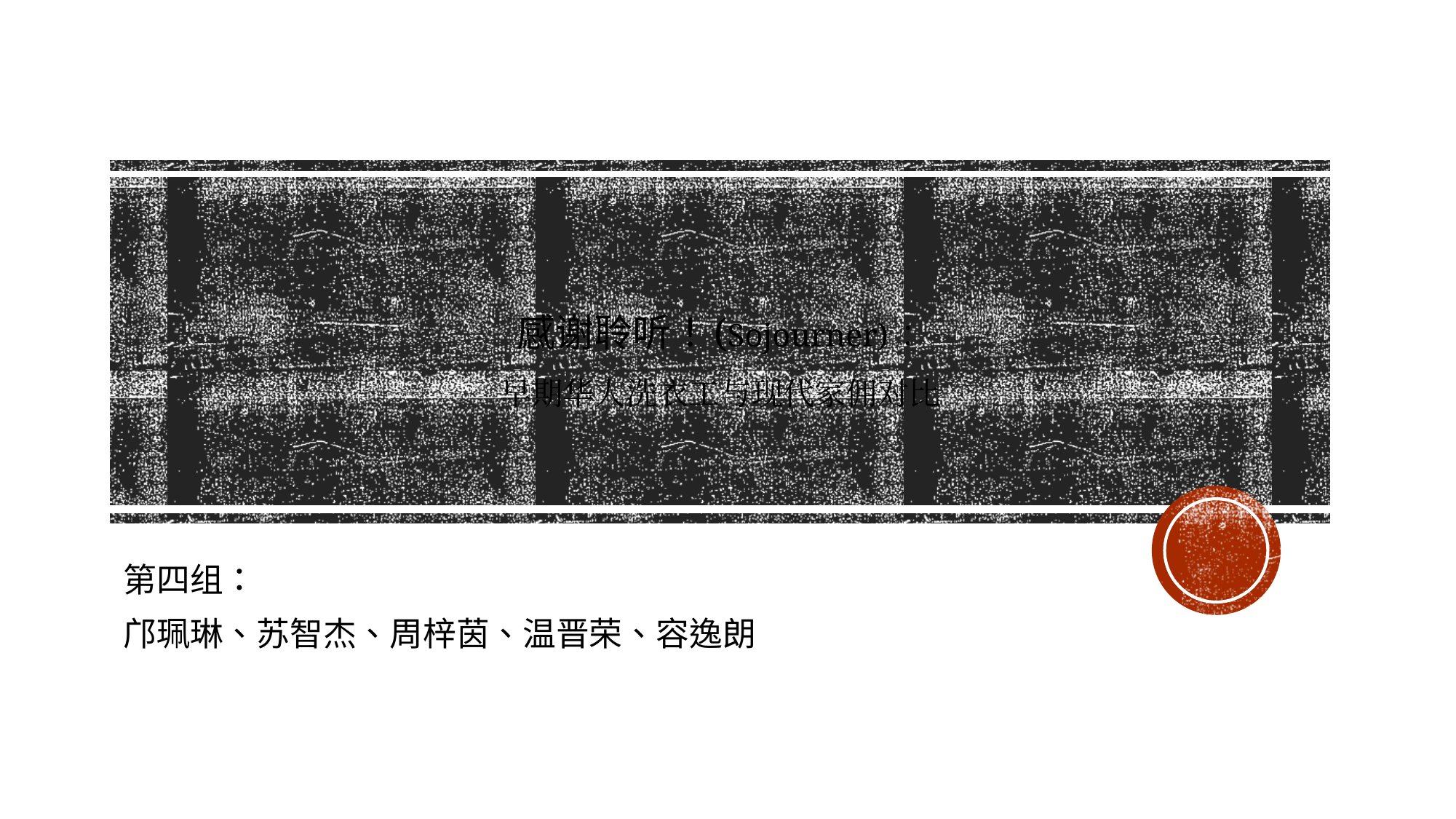

# 感谢聆听！(Sojourner)： 早期华人洗衣工与现代家佣对比
第四组：
邝珮琳、苏智杰、周梓茵、温晋荣、容逸朗